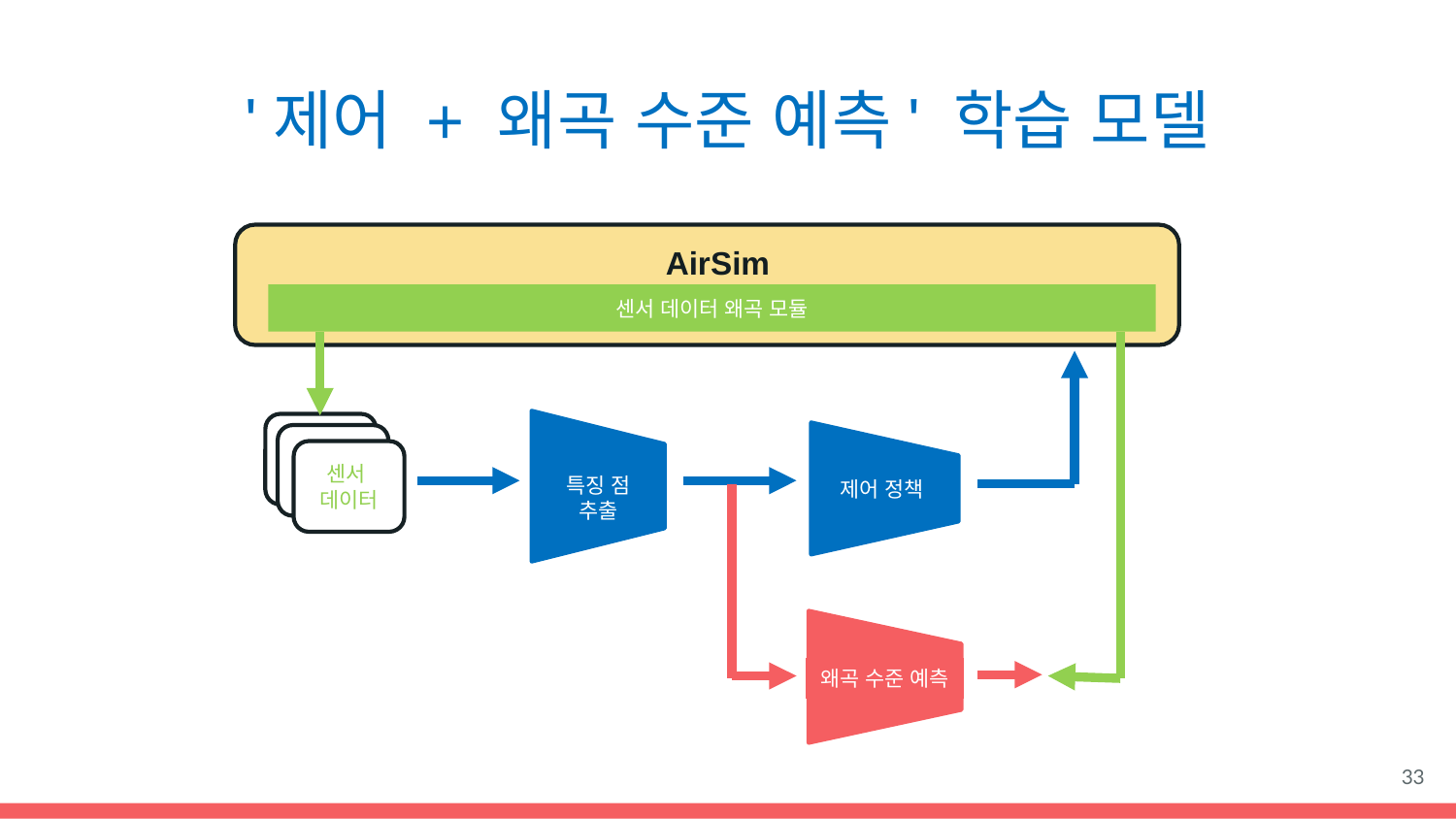

'제어 + 왜곡 수준 예측' 학습 모델

AirSim
센서 데이터 왜곡 모듈

제어 정책
센서
데이터
센서
데이터
센서
데이터
특징 점 추출

왜곡 수준 예측
33